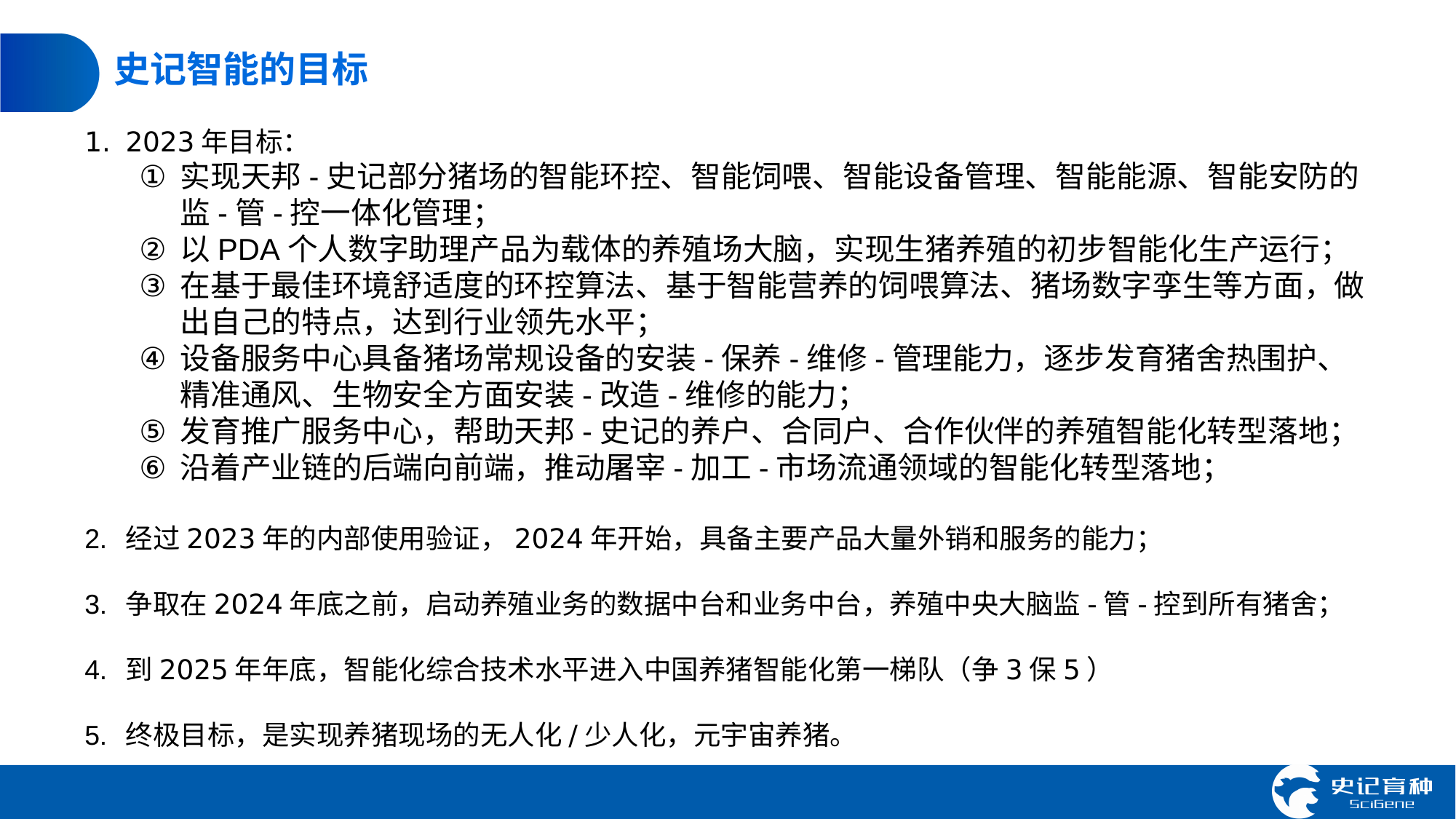

# 史记智能的目标
2023年目标：
实现天邦-史记部分猪场的智能环控、智能饲喂、智能设备管理、智能能源、智能安防的监-管-控一体化管理；
以PDA个人数字助理产品为载体的养殖场大脑，实现生猪养殖的初步智能化生产运行；
在基于最佳环境舒适度的环控算法、基于智能营养的饲喂算法、猪场数字孪生等方面，做出自己的特点，达到行业领先水平；
设备服务中心具备猪场常规设备的安装-保养-维修-管理能力，逐步发育猪舍热围护、精准通风、生物安全方面安装-改造-维修的能力；
发育推广服务中心，帮助天邦-史记的养户、合同户、合作伙伴的养殖智能化转型落地；
沿着产业链的后端向前端，推动屠宰-加工-市场流通领域的智能化转型落地；

经过2023年的内部使用验证，2024年开始，具备主要产品大量外销和服务的能力；

争取在2024年底之前，启动养殖业务的数据中台和业务中台，养殖中央大脑监-管-控到所有猪舍；

到2025年年底，智能化综合技术水平进入中国养猪智能化第一梯队（争3保5）

终极目标，是实现养猪现场的无人化/少人化，元宇宙养猪。